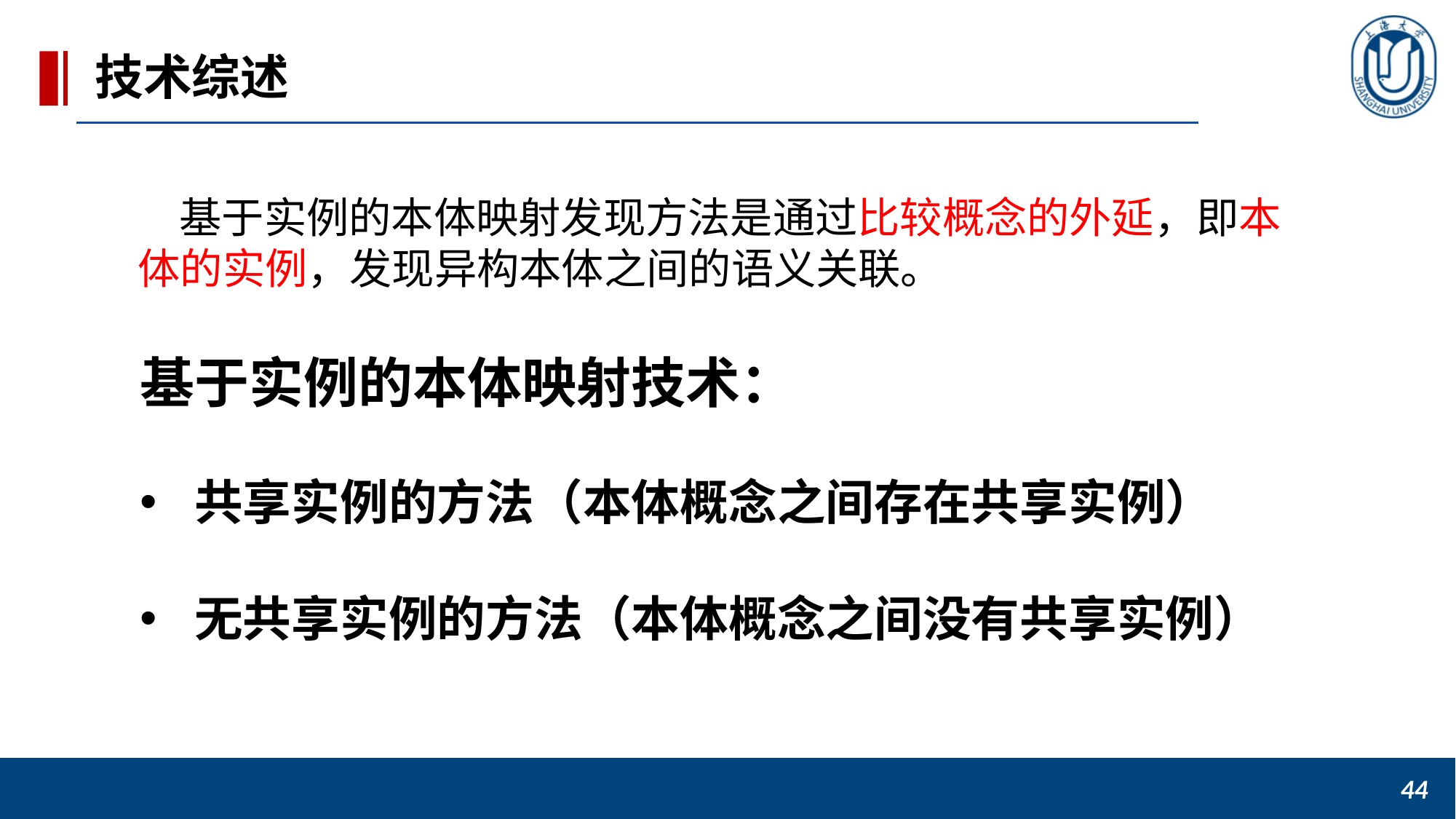

技术综述
    基于实例的本体映射发现方法是通过比较概念的外延，即本体的实例，发现异构本体之间的语义关联。
基于实例的本体映射技术：

共享实例的方法（本体概念之间存在共享实例）

无共享实例的方法（本体概念之间没有共享实例）
44